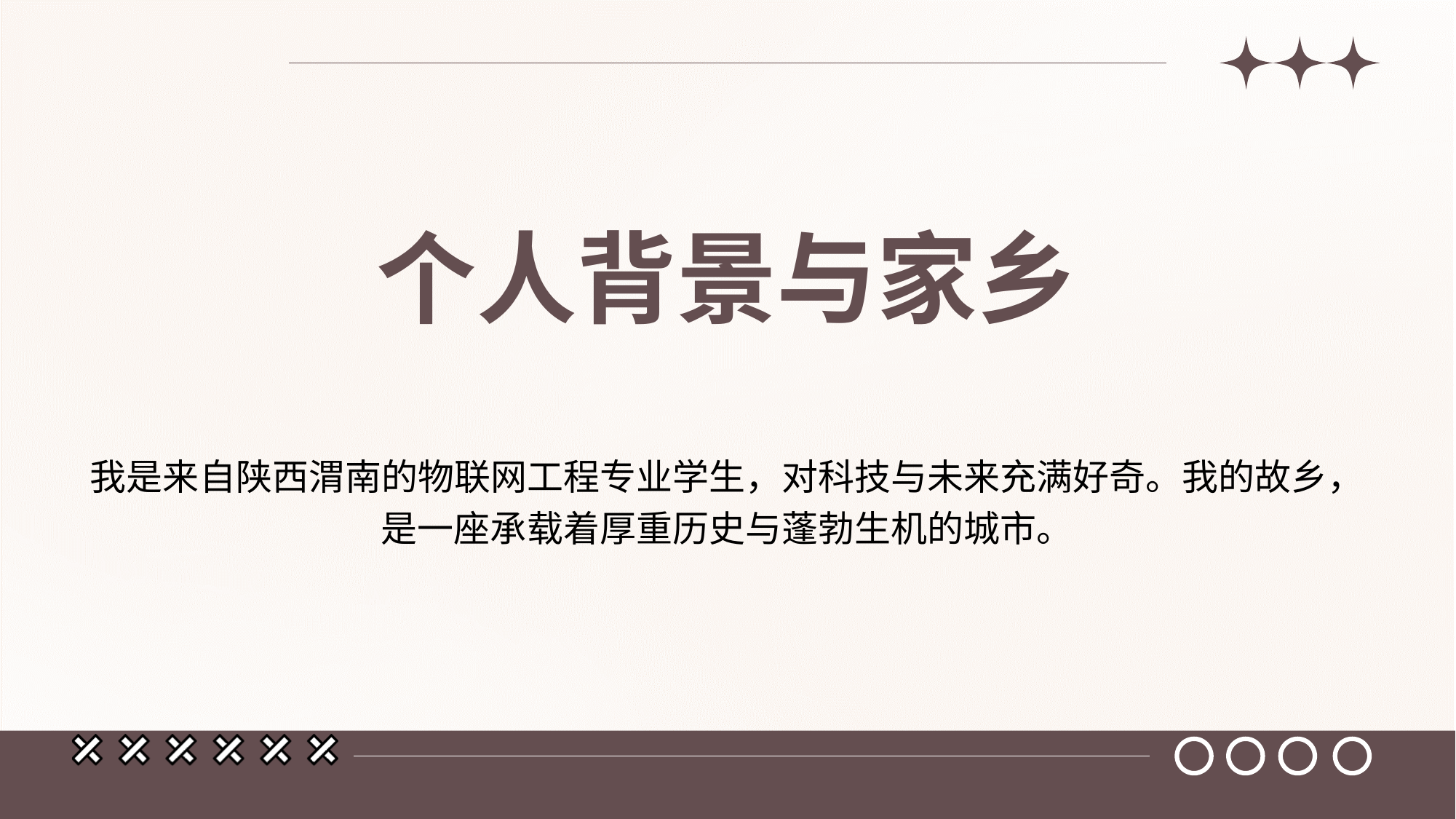

# 个人背景与家乡
我是来自陕西渭南的物联网工程专业学生，对科技与未来充满好奇。我的故乡，是一座承载着厚重历史与蓬勃生机的城市。